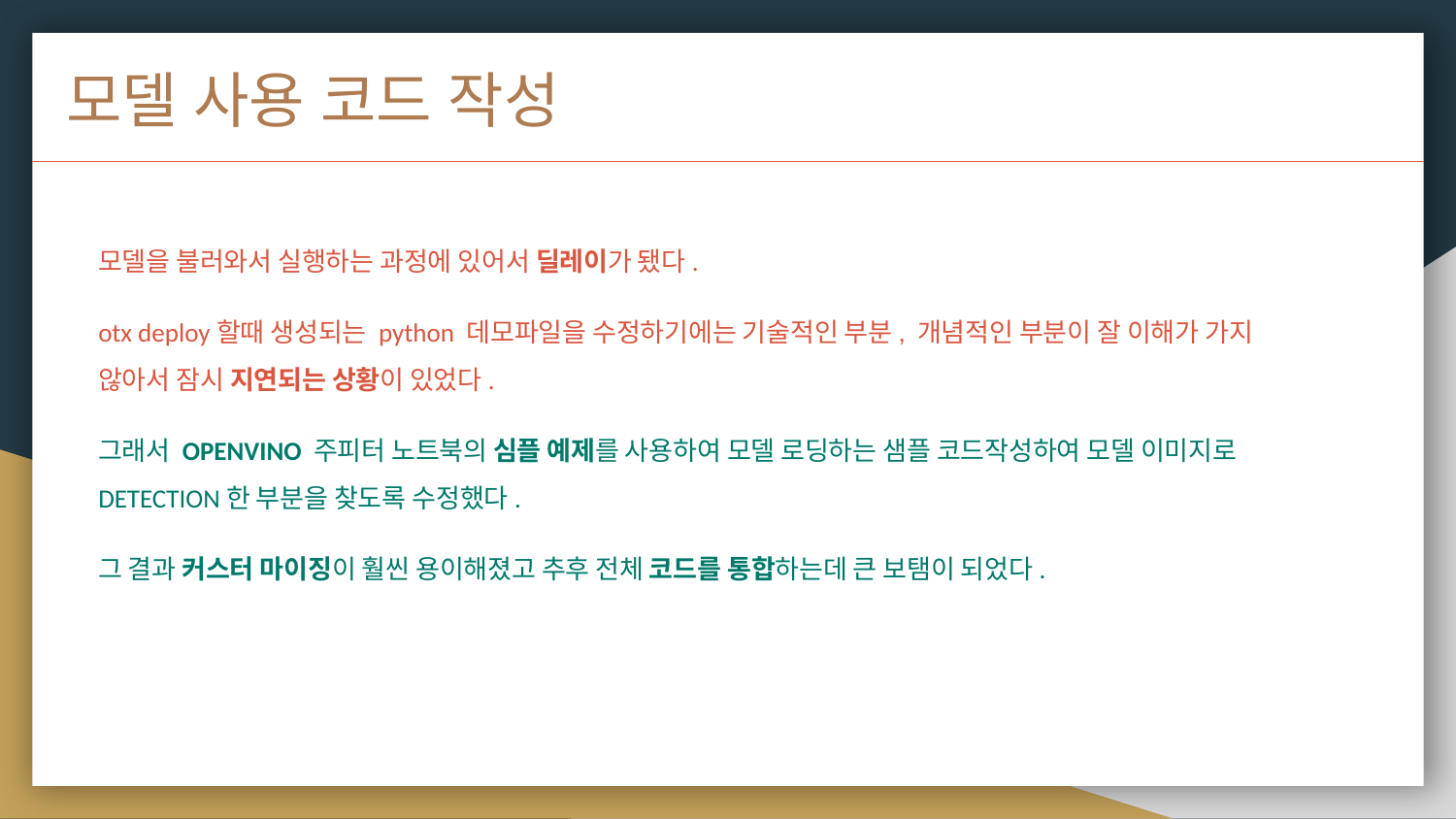

모델 사용 코드 작성
모델을 불러와서 실행하는 과정에 있어서 딜레이가 됐다.
otx deploy할때 생성되는 python 데모파일을 수정하기에는 기술적인 부분, 개념적인 부분이 잘 이해가 가지 않아서 잠시 지연되는 상황이 있었다.
그래서 OPENVINO 주피터 노트북의 심플 예제를 사용하여 모델 로딩하는 샘플 코드작성하여 모델 이미지로 DETECTION한 부분을 찾도록 수정했다.
그 결과 커스터 마이징이 훨씬 용이해졌고 추후 전체 코드를 통합하는데 큰 보탬이 되었다.